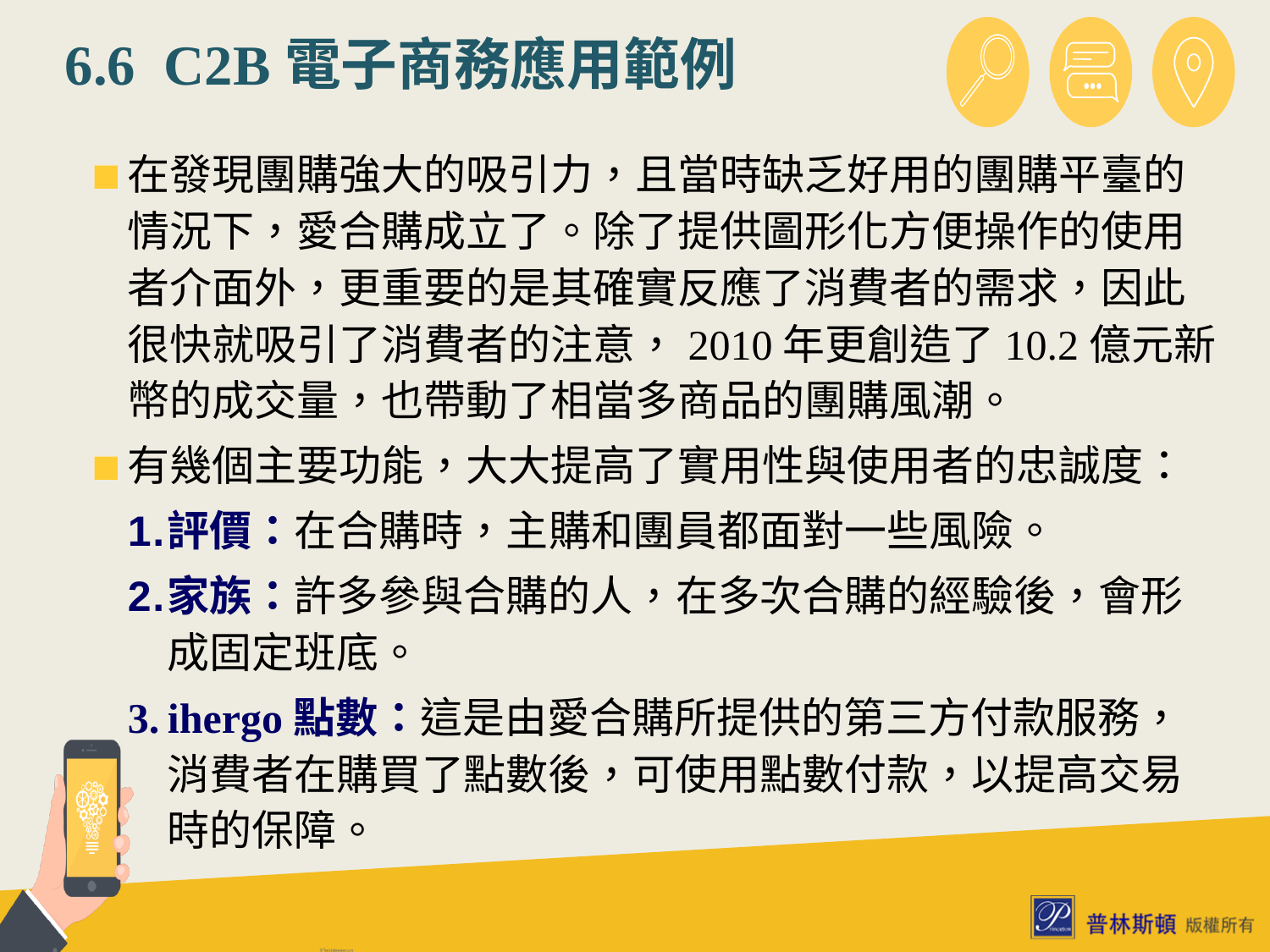

# 6.6  C2B電子商務應用範例
在發現團購強大的吸引力，且當時缺乏好用的團購平臺的情況下，愛合購成立了。除了提供圖形化方便操作的使用者介面外，更重要的是其確實反應了消費者的需求，因此很快就吸引了消費者的注意，2010年更創造了10.2億元新幣的成交量，也帶動了相當多商品的團購風潮。
有幾個主要功能，大大提高了實用性與使用者的忠誠度：
評價：在合購時，主購和團員都面對一些風險。
家族：許多參與合購的人，在多次合購的經驗後，會形成固定班底。
ihergo點數：這是由愛合購所提供的第三方付款服務，消費者在購買了點數後，可使用點數付款，以提高交易時的保障。